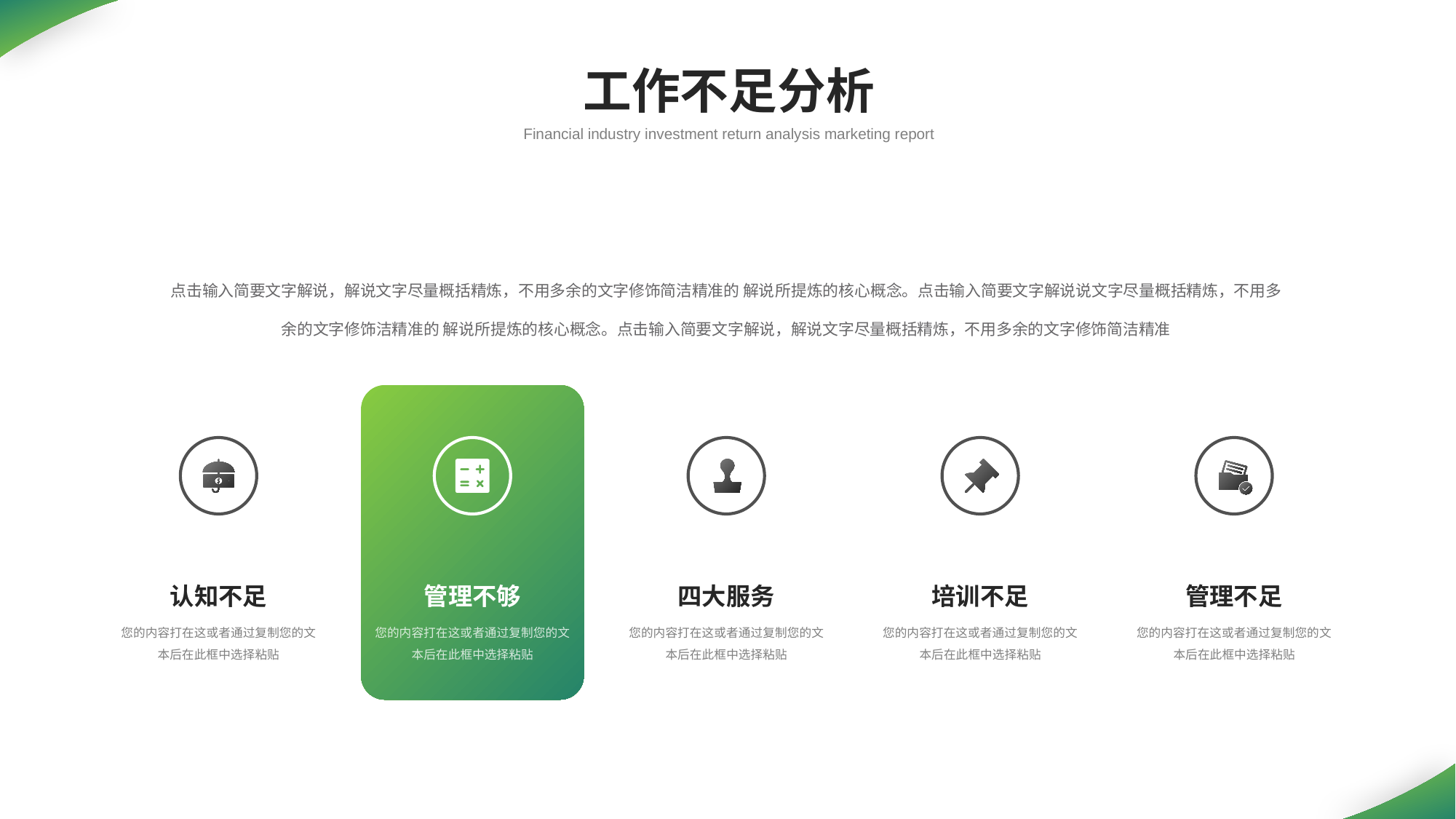

工作不足分析
Financial industry investment return analysis marketing report
点击输入简要文字解说，解说文字尽量概括精炼，不用多余的文字修饰简洁精准的 解说所提炼的核心概念。点击输入简要文字解说说文字尽量概括精炼，不用多余的文字修饰洁精准的 解说所提炼的核心概念。点击输入简要文字解说，解说文字尽量概括精炼，不用多余的文字修饰简洁精准

管理不够
您的内容打在这或者通过复制您的文本后在此框中选择粘贴

认知不足
您的内容打在这或者通过复制您的文本后在此框中选择粘贴

四大服务
您的内容打在这或者通过复制您的文本后在此框中选择粘贴

培训不足
您的内容打在这或者通过复制您的文本后在此框中选择粘贴

管理不足
您的内容打在这或者通过复制您的文本后在此框中选择粘贴